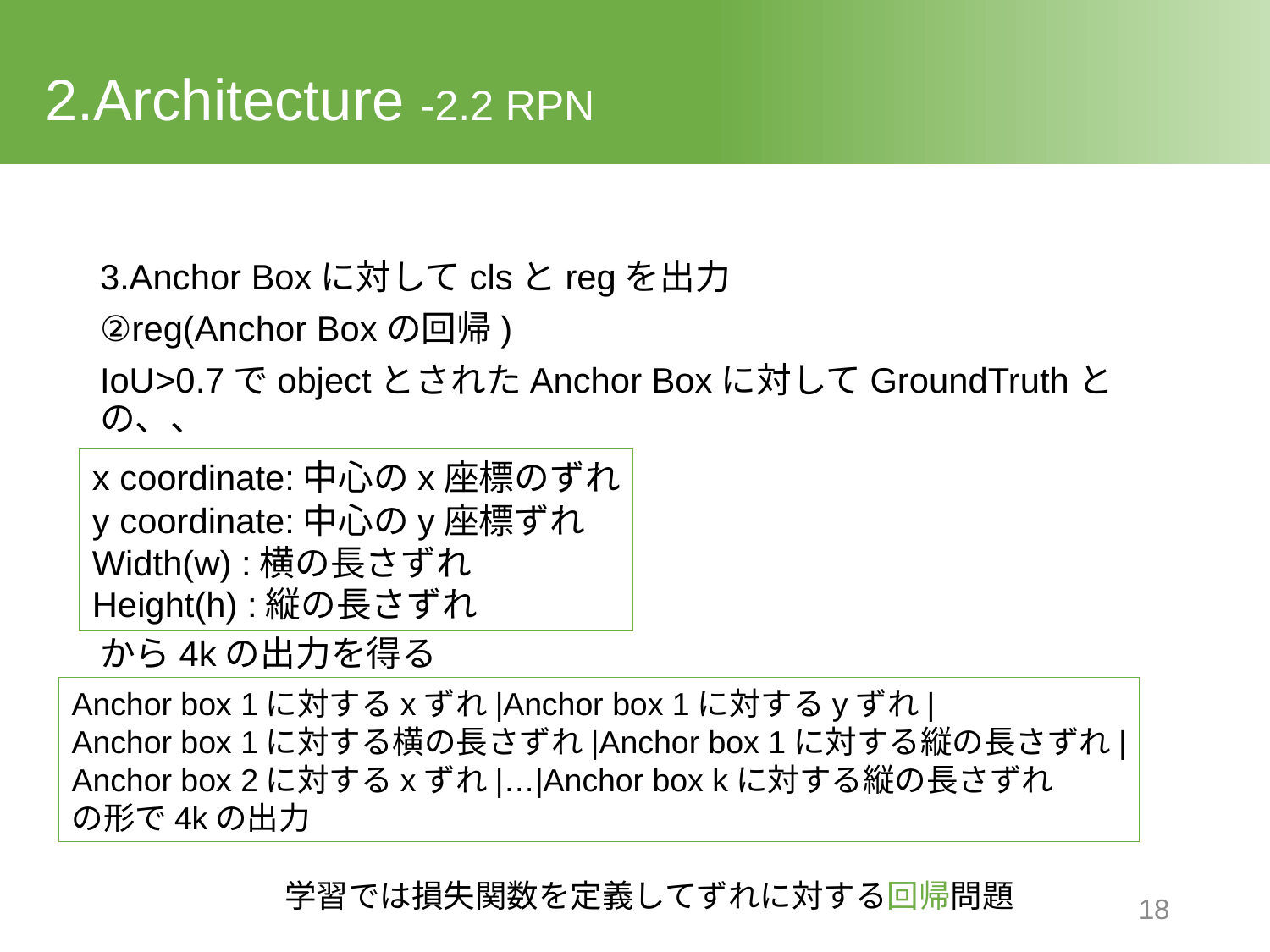

# 2.Architecture -2.2 RPN
3.Anchor Boxに対してclsとregを出力
②reg(Anchor Boxの回帰)
IoU>0.7でobjectとされたAnchor Boxに対してGroundTruthとの、、

から4kの出力を得る

x coordinate:中心のx座標のずれ
y coordinate:中心のy座標ずれ
Width(w) :横の長さずれ
Height(h) :縦の長さずれ
Anchor box 1に対するxずれ|Anchor box 1に対するyずれ|
Anchor box 1に対する横の長さずれ|Anchor box 1に対する縦の長さずれ|
Anchor box 2に対するxずれ|…|Anchor box kに対する縦の長さずれ
の形で4kの出力
学習では損失関数を定義してずれに対する回帰問題

18